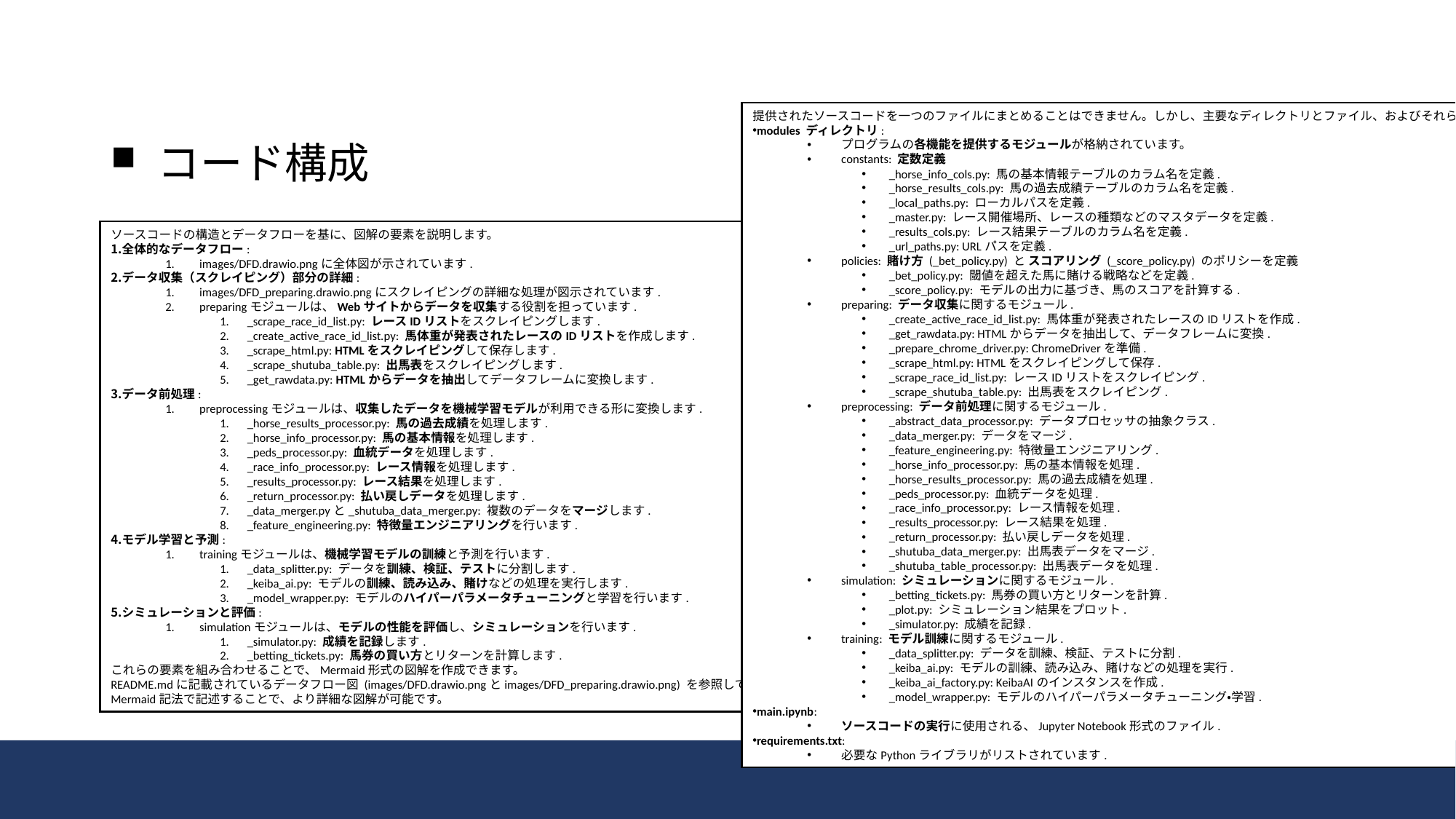

#
提供されたソースコードを一つのファイルにまとめることはできません。しかし、主要なディレクトリとファイル、およびそれらの目的を以下にまとめます。
modules ディレクトリ:
プログラムの各機能を提供するモジュールが格納されています。
constants: 定数定義
_horse_info_cols.py: 馬の基本情報テーブルのカラム名を定義.
_horse_results_cols.py: 馬の過去成績テーブルのカラム名を定義.
_local_paths.py: ローカルパスを定義.
_master.py: レース開催場所、レースの種類などのマスタデータを定義.
_results_cols.py: レース結果テーブルのカラム名を定義.
_url_paths.py: URLパスを定義.
policies: 賭け方 (_bet_policy.py) と スコアリング (_score_policy.py) のポリシーを定義
_bet_policy.py: 閾値を超えた馬に賭ける戦略などを定義.
_score_policy.py: モデルの出力に基づき、馬のスコアを計算する.
preparing: データ収集に関するモジュール.
_create_active_race_id_list.py: 馬体重が発表されたレースのIDリストを作成.
_get_rawdata.py: HTMLからデータを抽出して、データフレームに変換.
_prepare_chrome_driver.py: ChromeDriverを準備.
_scrape_html.py: HTMLをスクレイピングして保存.
_scrape_race_id_list.py: レースIDリストをスクレイピング.
_scrape_shutuba_table.py: 出馬表をスクレイピング.
preprocessing: データ前処理に関するモジュール.
_abstract_data_processor.py: データプロセッサの抽象クラス.
_data_merger.py: データをマージ.
_feature_engineering.py: 特徴量エンジニアリング.
_horse_info_processor.py: 馬の基本情報を処理.
_horse_results_processor.py: 馬の過去成績を処理.
_peds_processor.py: 血統データを処理.
_race_info_processor.py: レース情報を処理.
_results_processor.py: レース結果を処理.
_return_processor.py: 払い戻しデータを処理.
_shutuba_data_merger.py: 出馬表データをマージ.
_shutuba_table_processor.py: 出馬表データを処理.
simulation: シミュレーションに関するモジュール.
_betting_tickets.py: 馬券の買い方とリターンを計算.
_plot.py: シミュレーション結果をプロット.
_simulator.py: 成績を記録.
training: モデル訓練に関するモジュール.
_data_splitter.py: データを訓練、検証、テストに分割.
_keiba_ai.py: モデルの訓練、読み込み、賭けなどの処理を実行.
_keiba_ai_factory.py: KeibaAIのインスタンスを作成.
_model_wrapper.py: モデルのハイパーパラメータチューニング・学習.
main.ipynb:
ソースコードの実行に使用される、Jupyter Notebook形式のファイル.
requirements.txt:
必要なPythonライブラリがリストされています.
 コード構成
ソースコードの構造とデータフローを基に、図解の要素を説明します。
全体的なデータフロー:
images/DFD.drawio.pngに全体図が示されています.
データ収集（スクレイピング）部分の詳細:
images/DFD_preparing.drawio.pngにスクレイピングの詳細な処理が図示されています.
preparingモジュールは、Webサイトからデータを収集する役割を担っています.
_scrape_race_id_list.py: レースIDリストをスクレイピングします.
_create_active_race_id_list.py: 馬体重が発表されたレースのIDリストを作成します.
_scrape_html.py: HTMLをスクレイピングして保存します.
_scrape_shutuba_table.py: 出馬表をスクレイピングします.
_get_rawdata.py: HTMLからデータを抽出してデータフレームに変換します.
データ前処理:
preprocessingモジュールは、収集したデータを機械学習モデルが利用できる形に変換します.
_horse_results_processor.py: 馬の過去成績を処理します.
_horse_info_processor.py: 馬の基本情報を処理します.
_peds_processor.py: 血統データを処理します.
_race_info_processor.py: レース情報を処理します.
_results_processor.py: レース結果を処理します.
_return_processor.py: 払い戻しデータを処理します.
_data_merger.pyと_shutuba_data_merger.py: 複数のデータをマージします.
_feature_engineering.py: 特徴量エンジニアリングを行います.
モデル学習と予測:
trainingモジュールは、機械学習モデルの訓練と予測を行います.
_data_splitter.py: データを訓練、検証、テストに分割します.
_keiba_ai.py: モデルの訓練、読み込み、賭けなどの処理を実行します.
_model_wrapper.py: モデルのハイパーパラメータチューニングと学習を行います.
シミュレーションと評価:
simulationモジュールは、モデルの性能を評価し、シミュレーションを行います.
_simulator.py: 成績を記録します.
_betting_tickets.py: 馬券の買い方とリターンを計算します.
これらの要素を組み合わせることで、Mermaid形式の図解を作成できます。
README.mdに記載されているデータフロー図 (images/DFD.drawio.pngとimages/DFD_preparing.drawio.png) を参照して、Mermaid記法で記述することで、より詳細な図解が可能です。